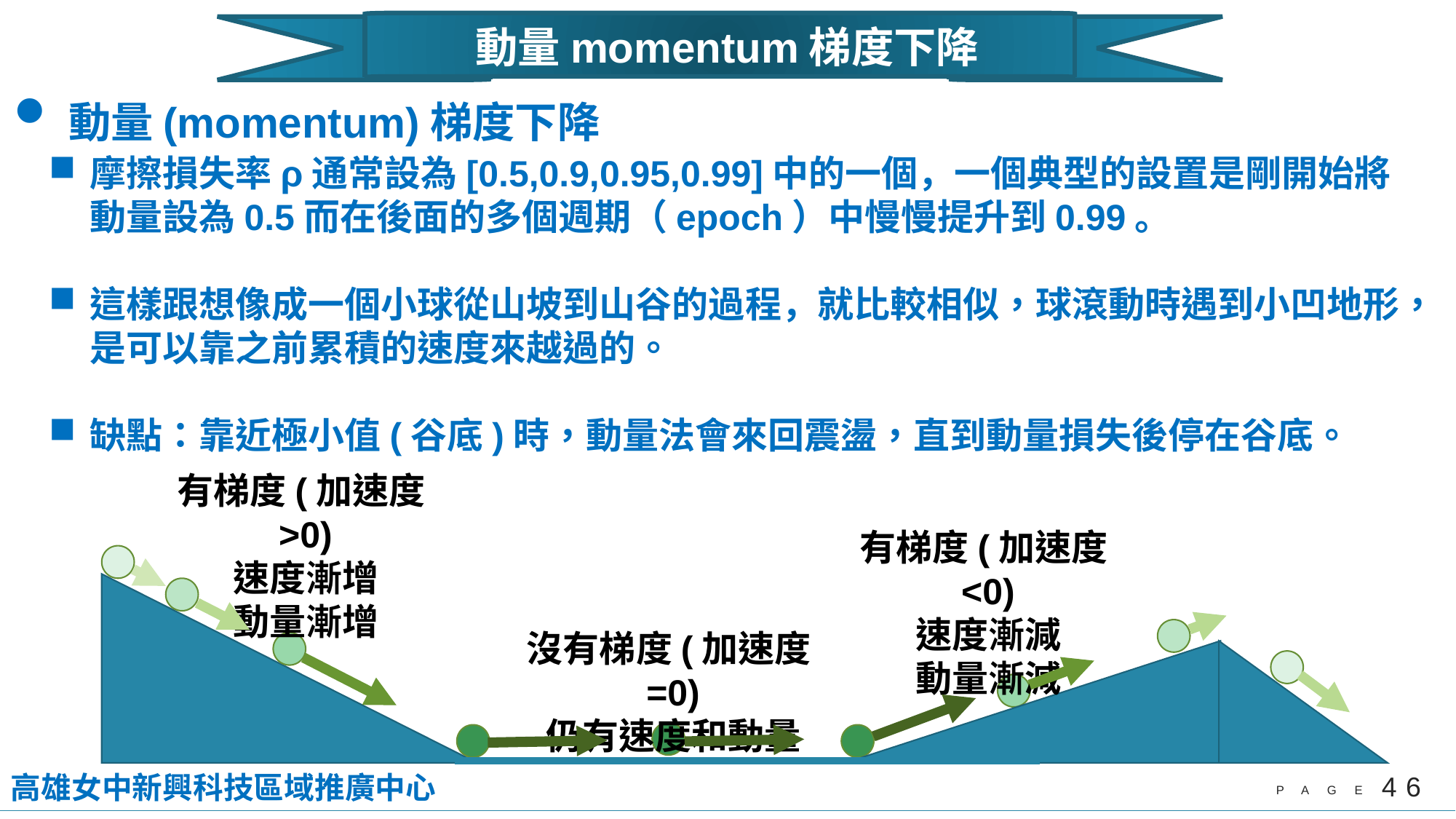

動量momentum梯度下降
動量(momentum)梯度下降法
摩擦損失率ρ通常設為[0.5,0.9,0.95,0.99]中的一個，一個典型的設置是剛開始將動量設為0.5而在後面的多個週期（epoch）中慢慢提升到0.99。

這樣跟想像成一個小球從山坡到山谷的過程，就比較相似，球滾動時遇到小凹地形，是可以靠之前累積的速度來越過的。

缺點：靠近極小值(谷底)時，動量法會來回震盪，直到動量損失後停在谷底。

有梯度(加速度>0)
速度漸增
動量漸增
有梯度(加速度<0)
速度漸減
動量漸減

沒有梯度(加速度=0)
仍有速度和動量

高雄女中新興科技區域推廣中心